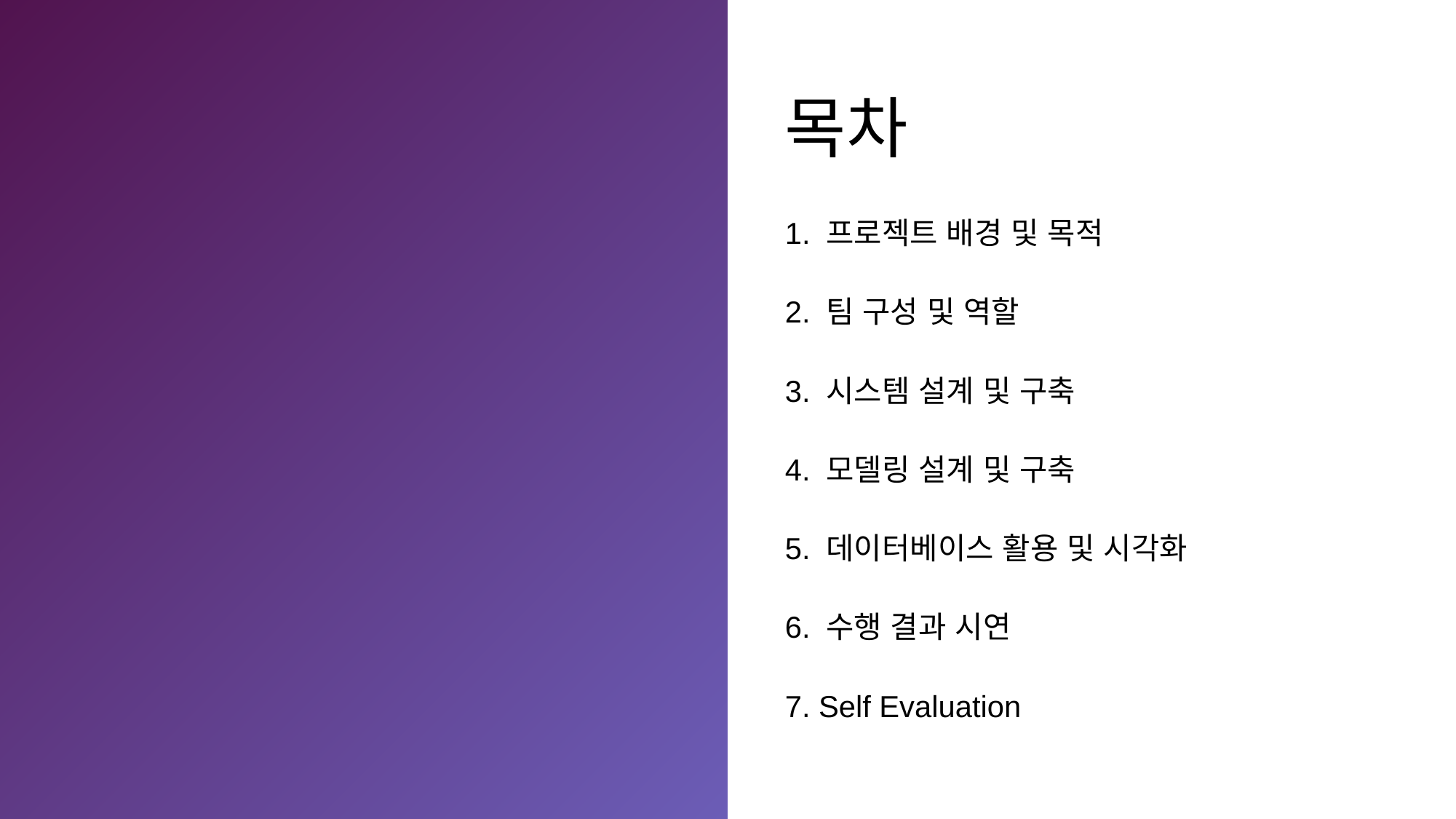

목차
1. 프로젝트 배경 및 목적
2. 팀 구성 및 역할
3. 시스템 설계 및 구축
4. 모델링 설계 및 구축
5. 데이터베이스 활용 및 시각화
6. 수행 결과 시연
7. Self Evaluation